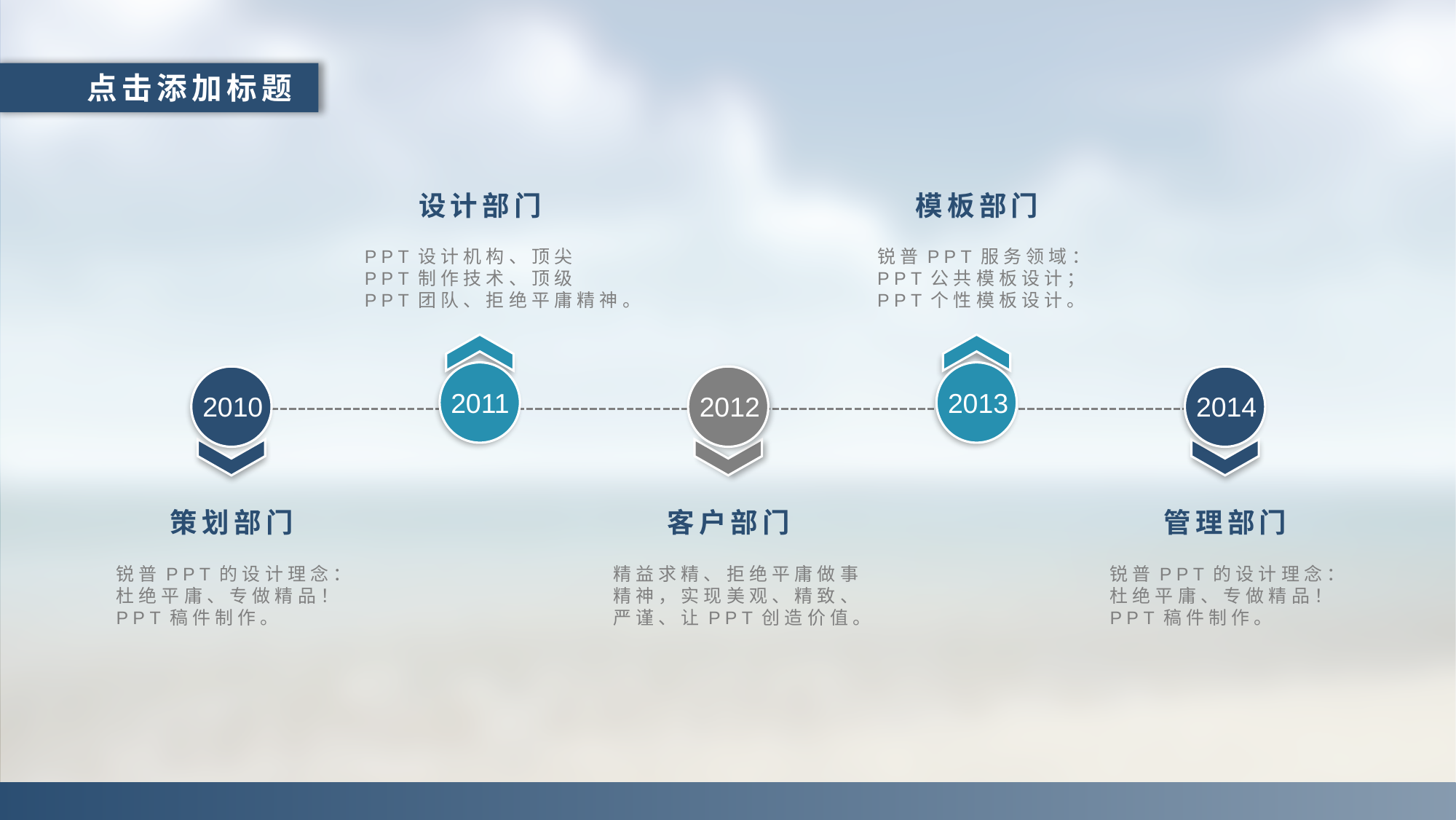

点击添加标题
设计部门
PPT设计机构、顶尖PPT制作技术、顶级PPT团队、拒绝平庸精神。

2011
模板部门
锐普PPT服务领域：PPT公共模板设计；PPT个性模板设计。

2013

2010

策划部门
锐普PPT的设计理念：杜绝平庸、专做精品！ PPT稿件制作。

2012

客户部门
精益求精、拒绝平庸做事精神，实现美观、精致、严谨、让PPT创造价值。

2014

管理部门
锐普PPT的设计理念：杜绝平庸、专做精品！ PPT稿件制作。